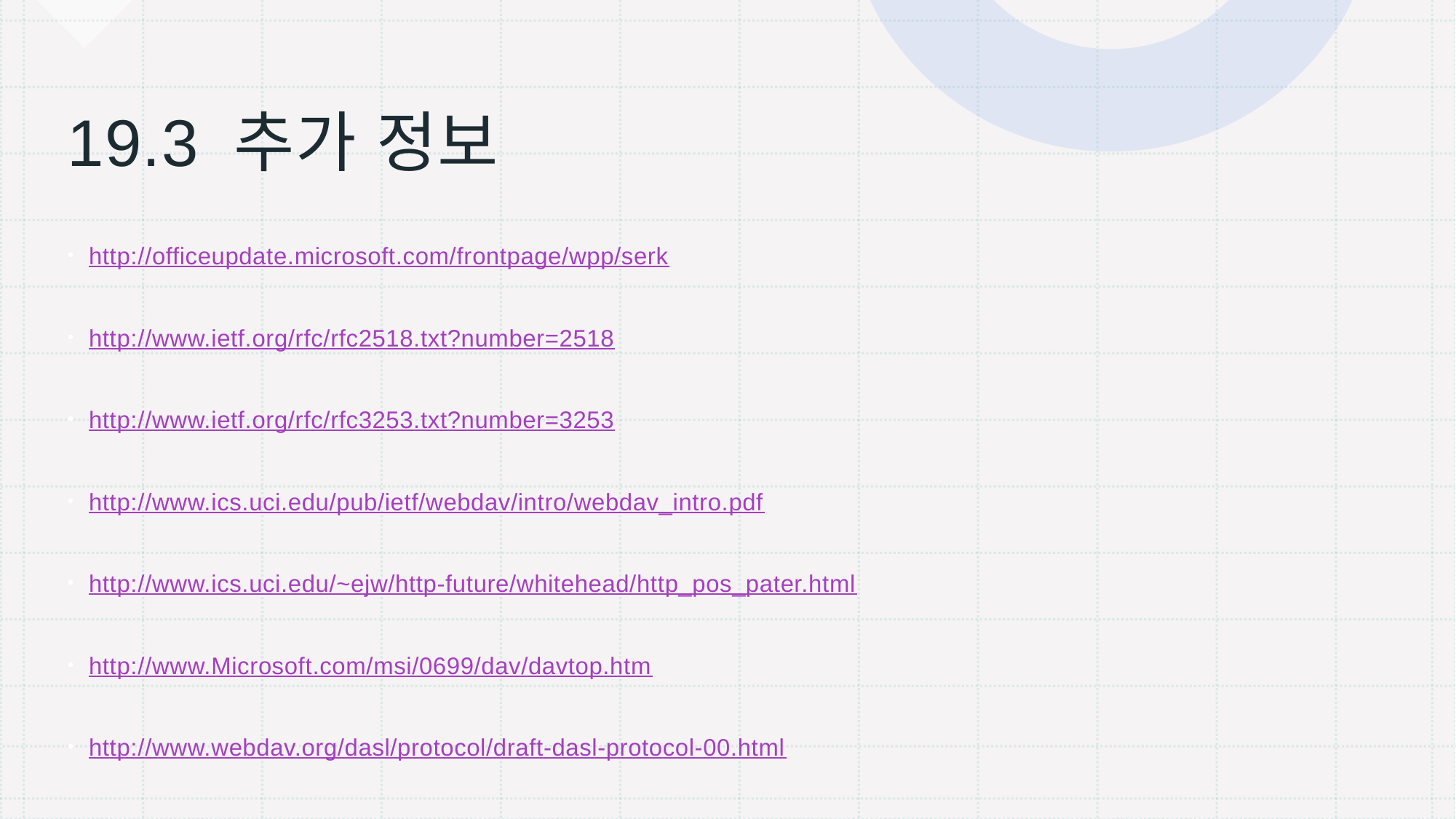

# 19.3 추가 정보
http://officeupdate.microsoft.com/frontpage/wpp/serk

http://www.ietf.org/rfc/rfc2518.txt?number=2518

http://www.ietf.org/rfc/rfc3253.txt?number=3253

http://www.ics.uci.edu/pub/ietf/webdav/intro/webdav_intro.pdf

http://www.ics.uci.edu/~ejw/http-future/whitehead/http_pos_pater.html

http://www.Microsoft.com/msi/0699/dav/davtop.htm

http://www.webdav.org/dasl/protocol/draft-dasl-protocol-00.html